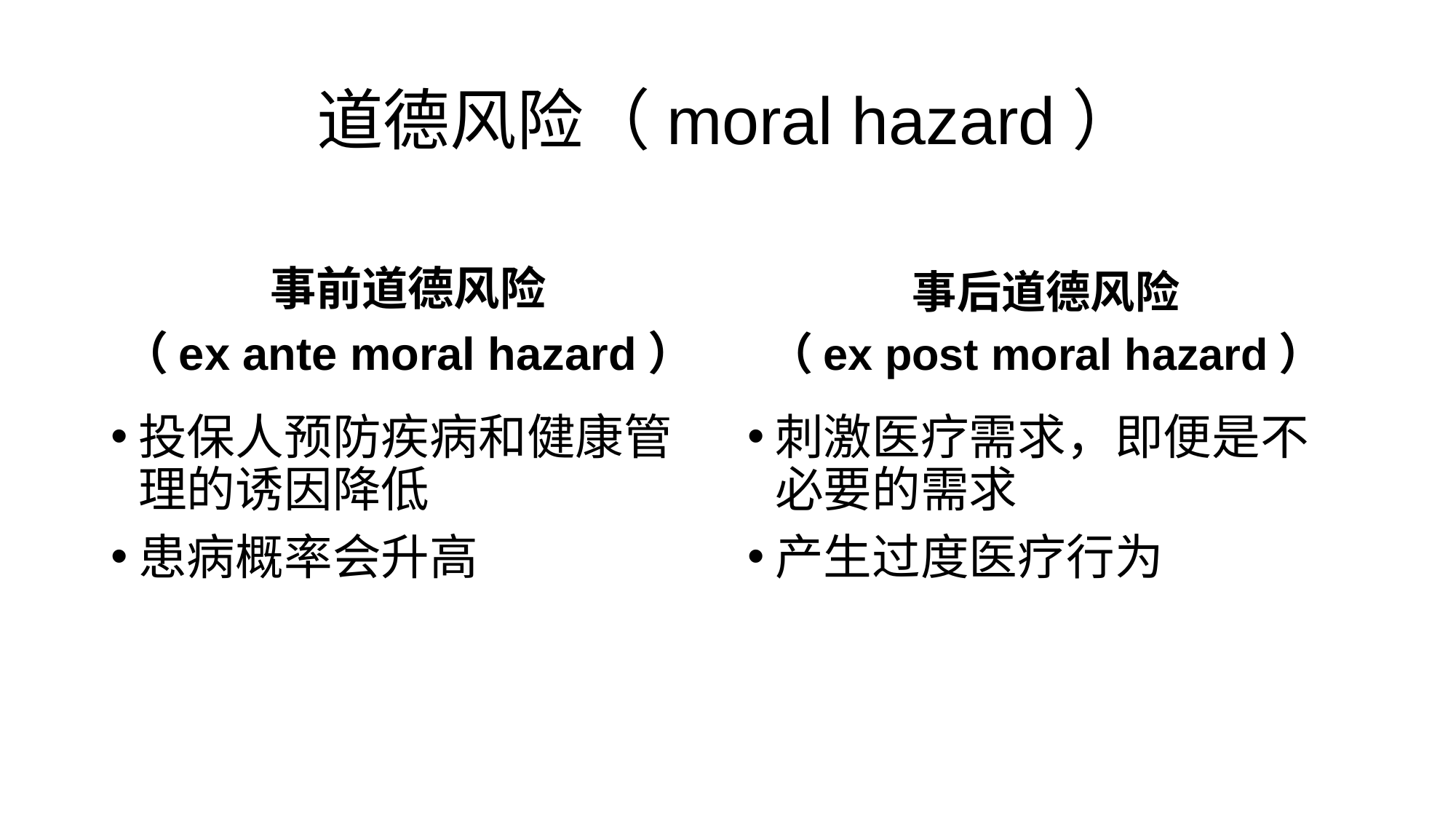

# 道德风险（moral hazard）
事前道德风险
（ex ante moral hazard）
事后道德风险
（ex post moral hazard）
投保人预防疾病和健康管理的诱因降低
患病概率会升高
刺激医疗需求，即便是不必要的需求
产生过度医疗行为